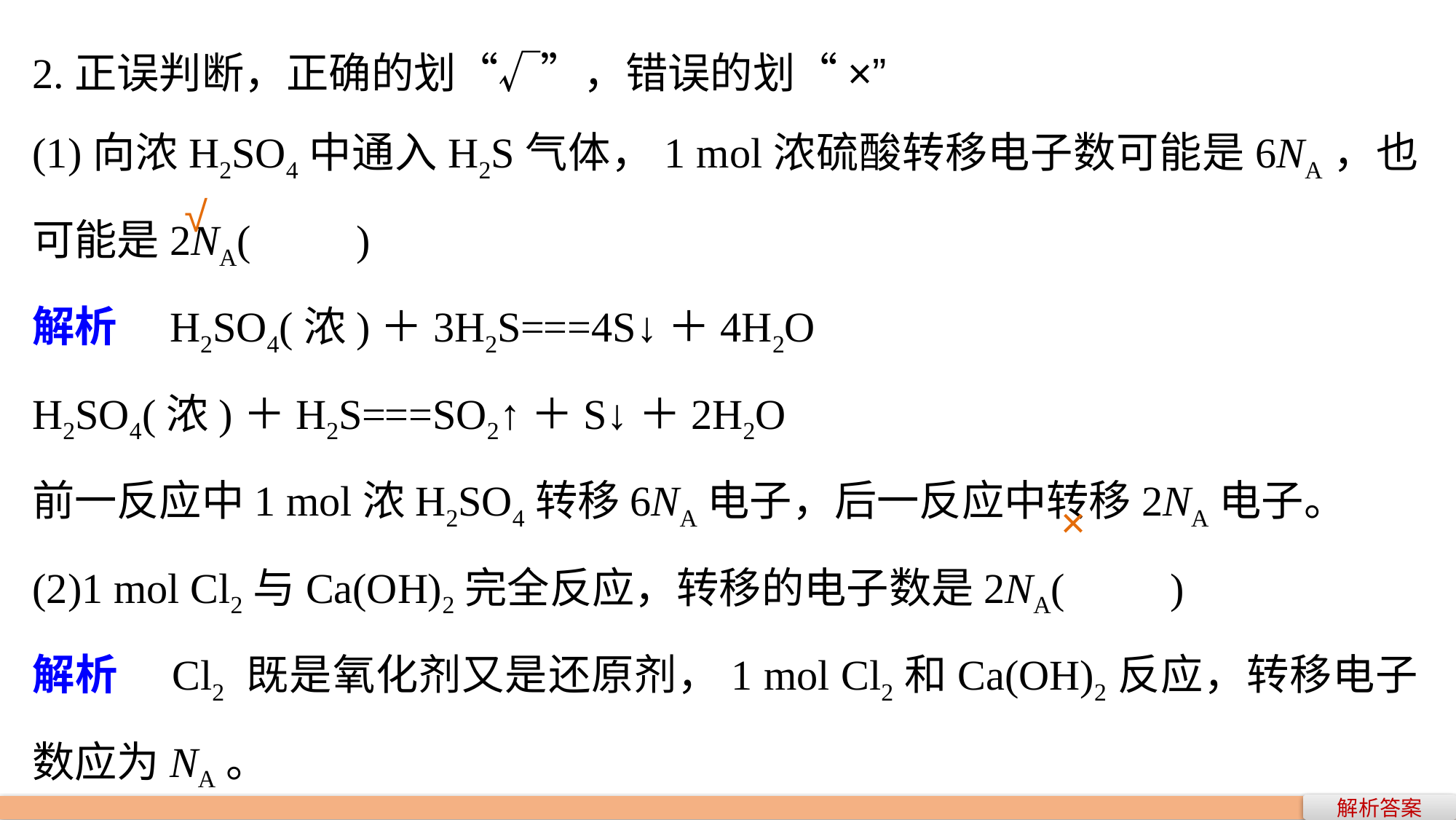

2.正误判断，正确的划“√”，错误的划“×”
(1)向浓H2SO4中通入H2S气体，1 mol浓硫酸转移电子数可能是6NA，也可能是2NA(　　)
解析　H2SO4(浓)＋3H2S===4S↓＋4H2O
H2SO4(浓)＋H2S===SO2↑＋S↓＋2H2O
前一反应中1 mol浓H2SO4转移6NA电子，后一反应中转移2NA电子。
(2)1 mol Cl2与Ca(OH)2完全反应，转移的电子数是2NA(　　)
解析　Cl2 既是氧化剂又是还原剂，1 mol Cl2和Ca(OH)2反应，转移电子数应为NA。
√
×
解析答案